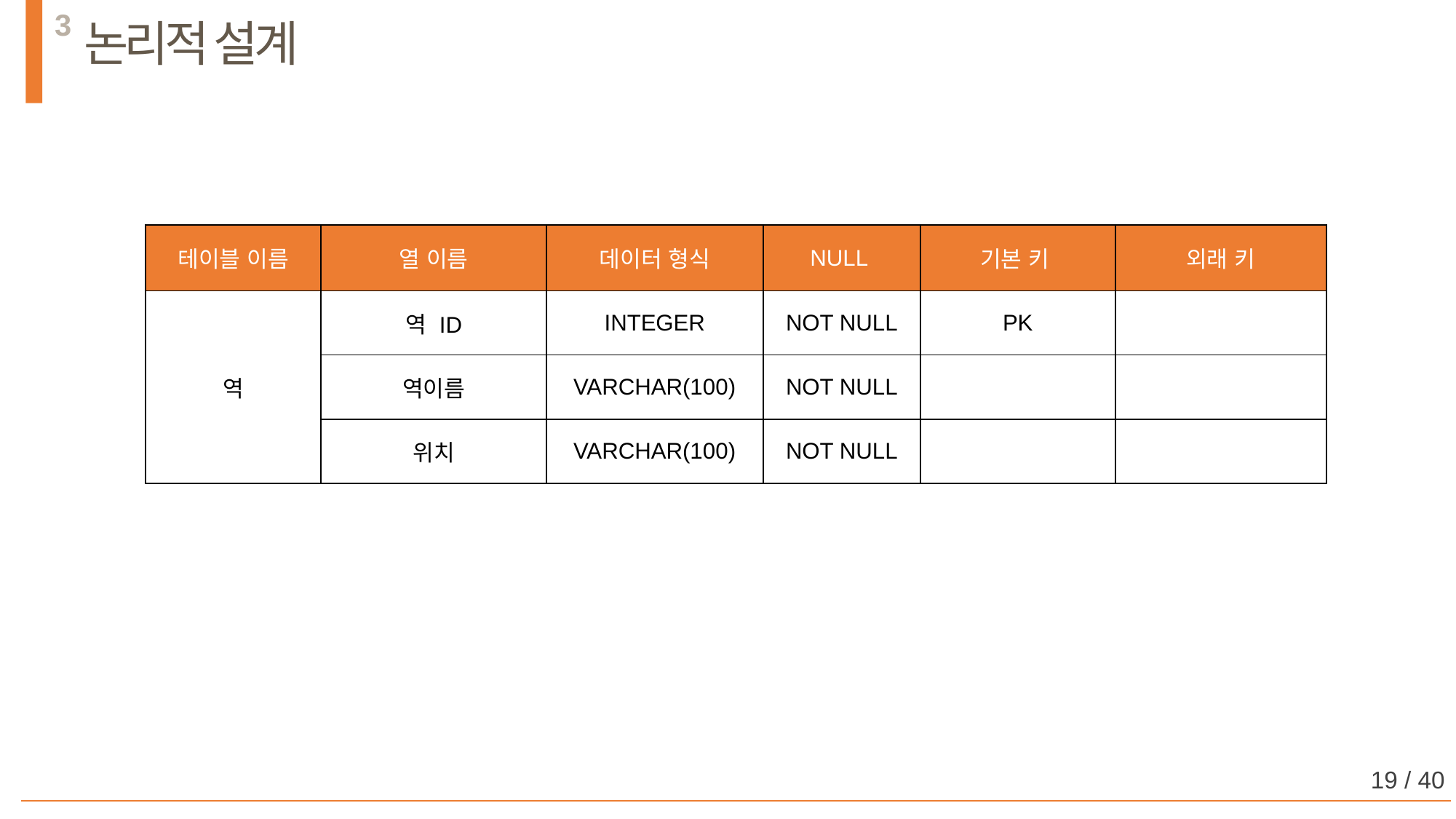

3
논리적 설계

| 테이블 이름 | 열 이름 | 데이터 형식 | NULL | 기본 키 | 외래 키 |
| --- | --- | --- | --- | --- | --- |
| 역 | 역 ID | INTEGER | NOT NULL | PK |  |
|  | 역이름 | VARCHAR(100) | NOT NULL |  |  |
|  | 위치 | VARCHAR(100) | NOT NULL |  |  |